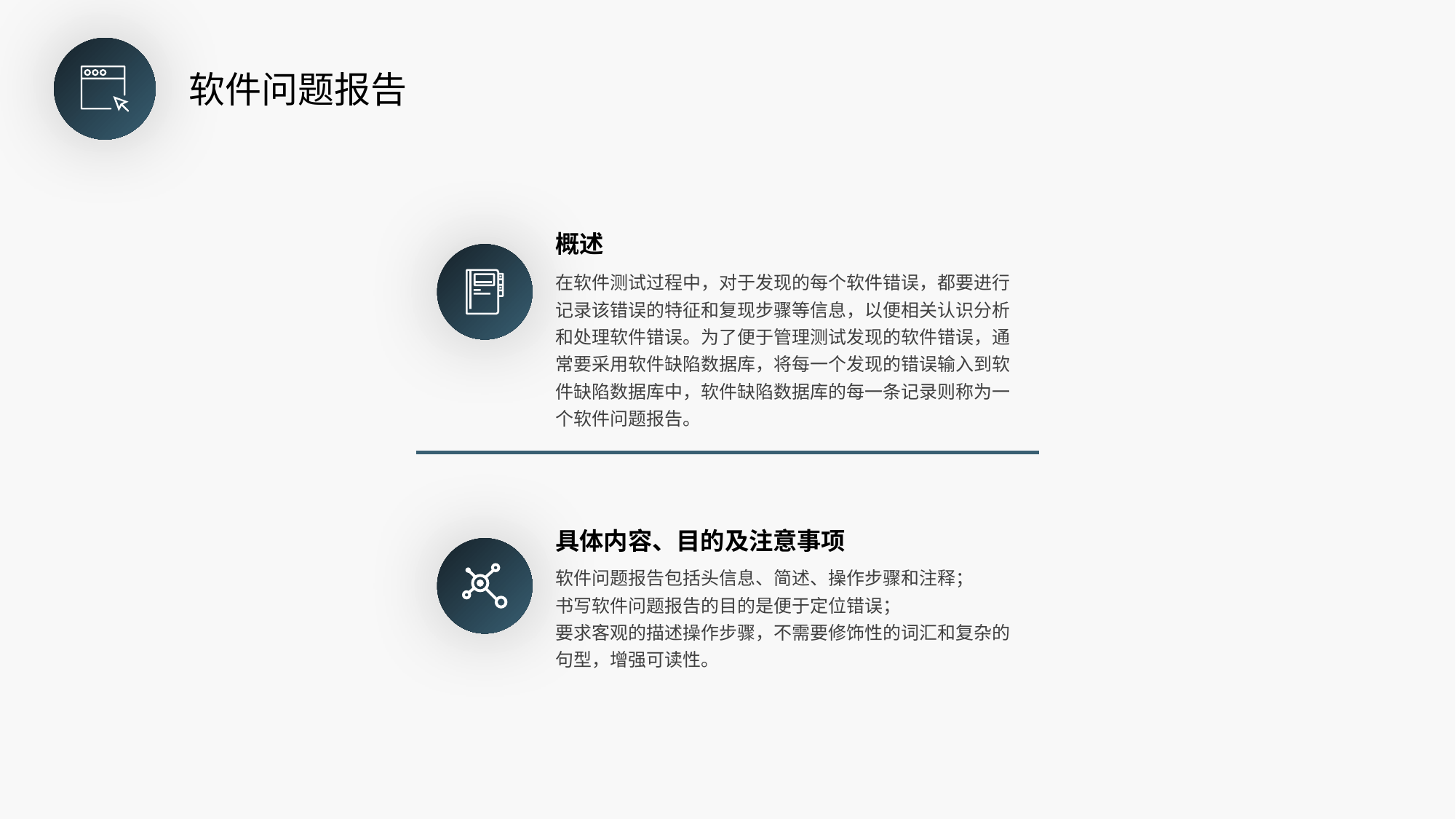

软件问题报告
概述
在软件测试过程中，对于发现的每个软件错误，都要进行记录该错误的特征和复现步骤等信息，以便相关认识分析和处理软件错误。为了便于管理测试发现的软件错误，通常要采用软件缺陷数据库，将每一个发现的错误输入到软件缺陷数据库中，软件缺陷数据库的每一条记录则称为一个软件问题报告。

具体内容、目的及注意事项
软件问题报告包括头信息、简述、操作步骤和注释；
书写软件问题报告的目的是便于定位错误；
要求客观的描述操作步骤，不需要修饰性的词汇和复杂的句型，增强可读性。